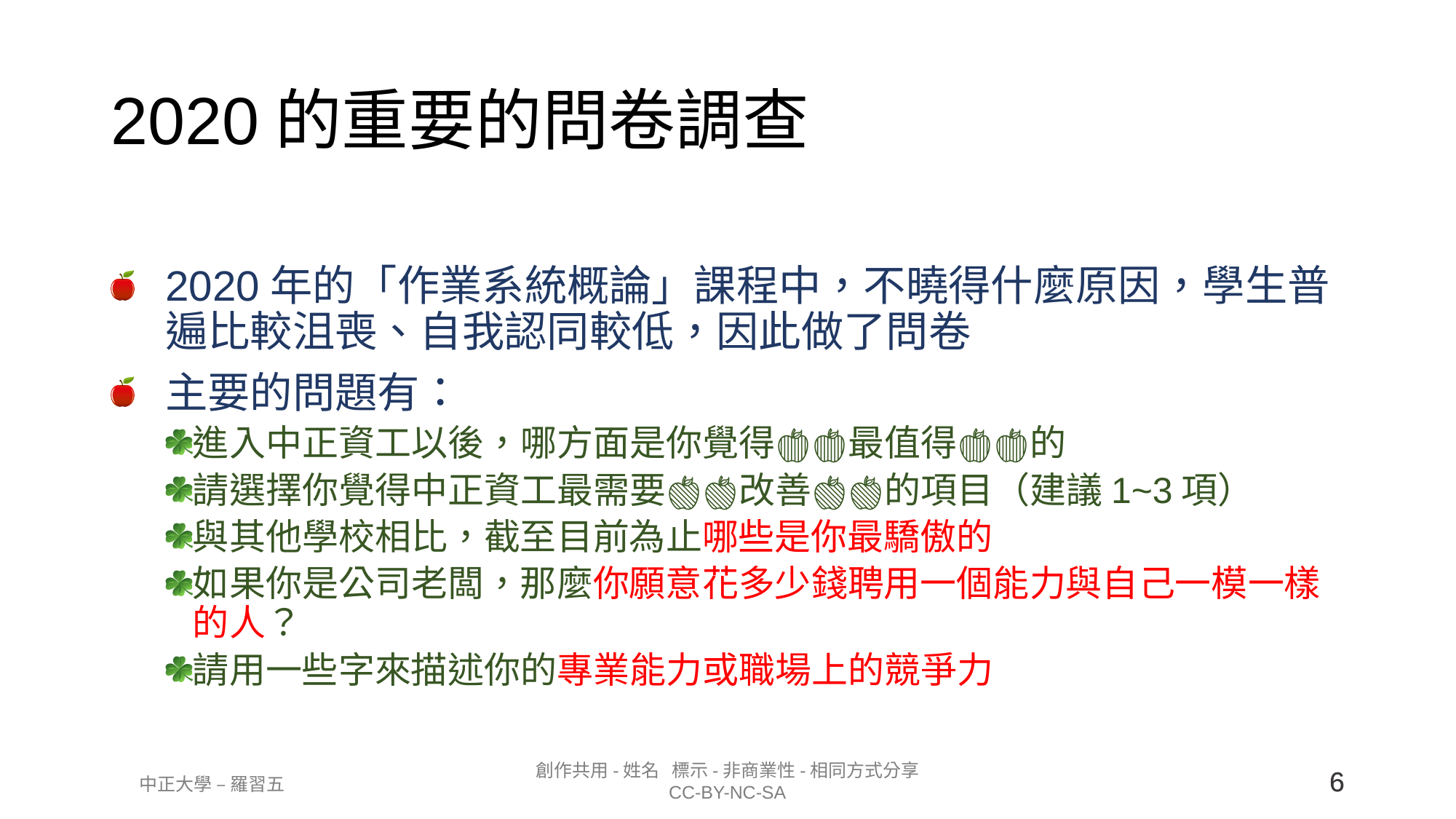

# 2020的重要的問卷調查
2020年的「作業系統概論」課程中，不曉得什麼原因，學生普遍比較沮喪、自我認同較低，因此做了問卷
主要的問題有：
進入中正資工以後，哪方面是你覺得🍎🍎最值得🍎🍎的
請選擇你覺得中正資工最需要🍏🍏改善🍏🍏的項目（建議1~3項）
與其他學校相比，截至目前為止哪些是你最驕傲的
如果你是公司老闆，那麼你願意花多少錢聘用一個能力與自己一模一樣的人？
請用一些字來描述你的專業能力或職場上的競爭力